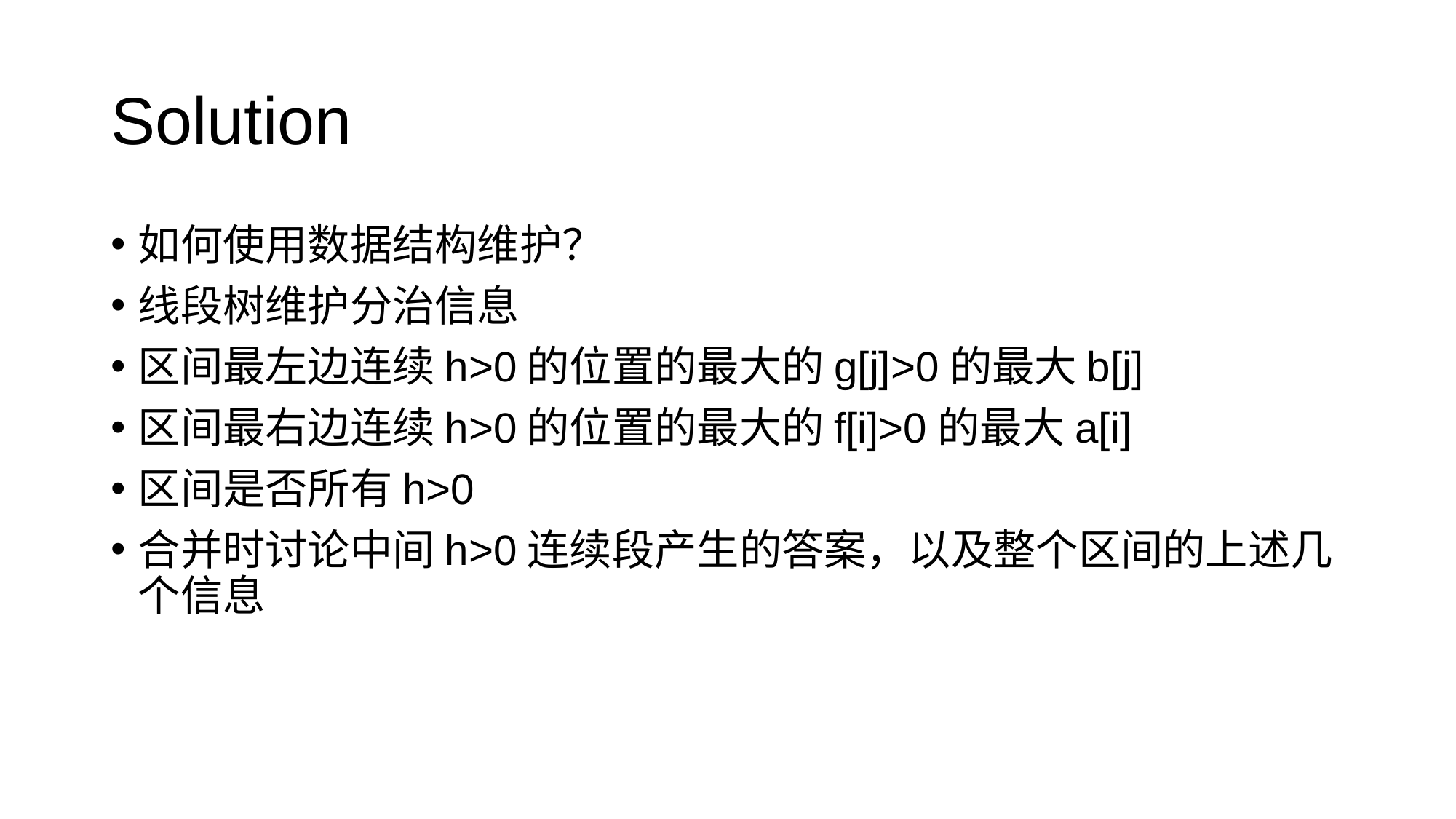

# Solution
如何使用数据结构维护？
线段树维护分治信息
区间最左边连续h>0的位置的最大的g[j]>0的最大b[j]
区间最右边连续h>0的位置的最大的f[i]>0的最大a[i]
区间是否所有h>0
合并时讨论中间h>0连续段产生的答案，以及整个区间的上述几个信息